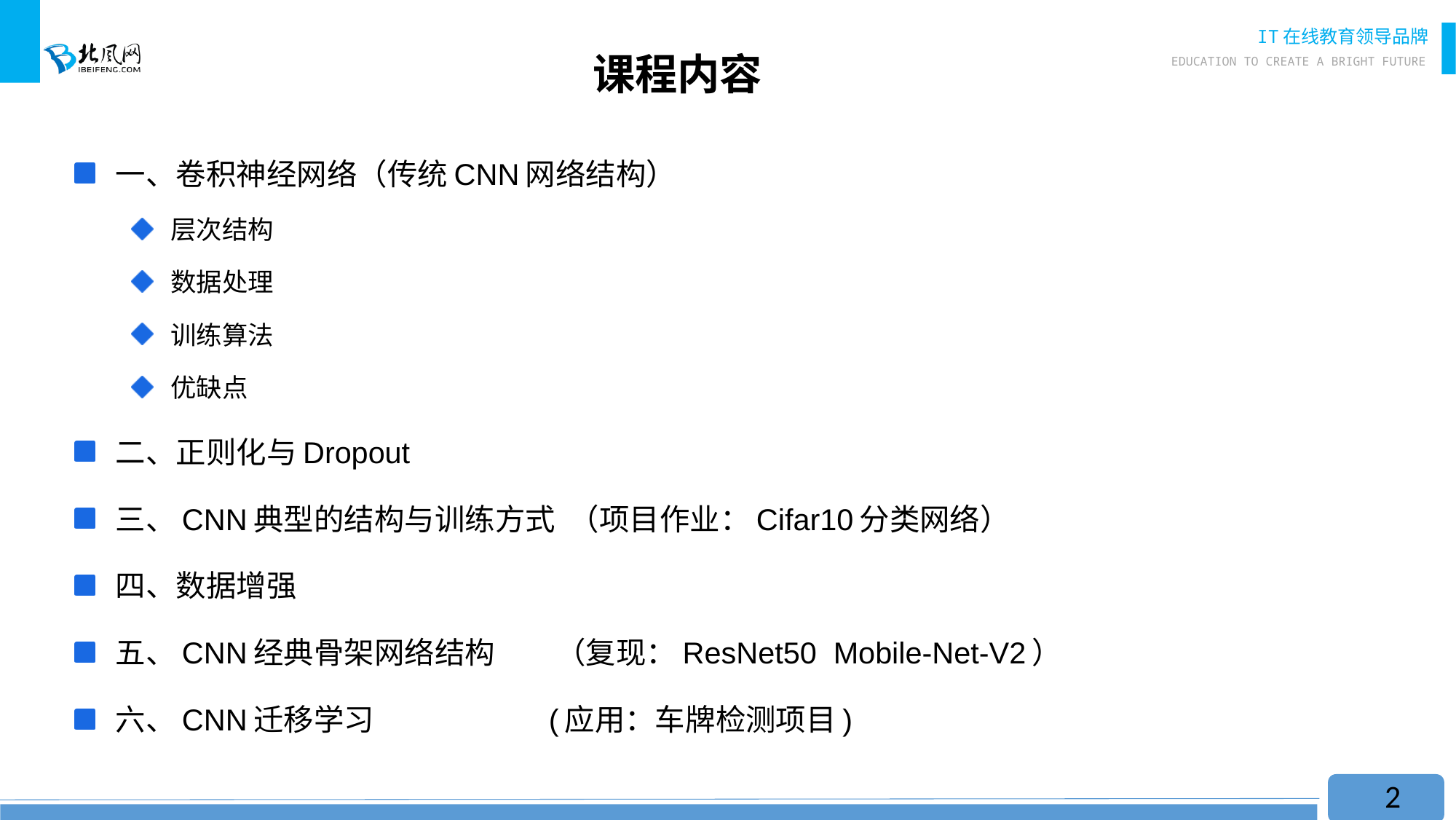

# 课程内容
 一、卷积神经网络（传统CNN网络结构）
 层次结构
 数据处理
 训练算法
 优缺点
 二、正则化与Dropout
 三、CNN典型的结构与训练方式  （项目作业：Cifar10分类网络）
 四、数据增强
 五、CNN经典骨架网络结构         （复现：ResNet50  Mobile-Net-V2）
 六、CNN迁移学习                         (应用：车牌检测项目)